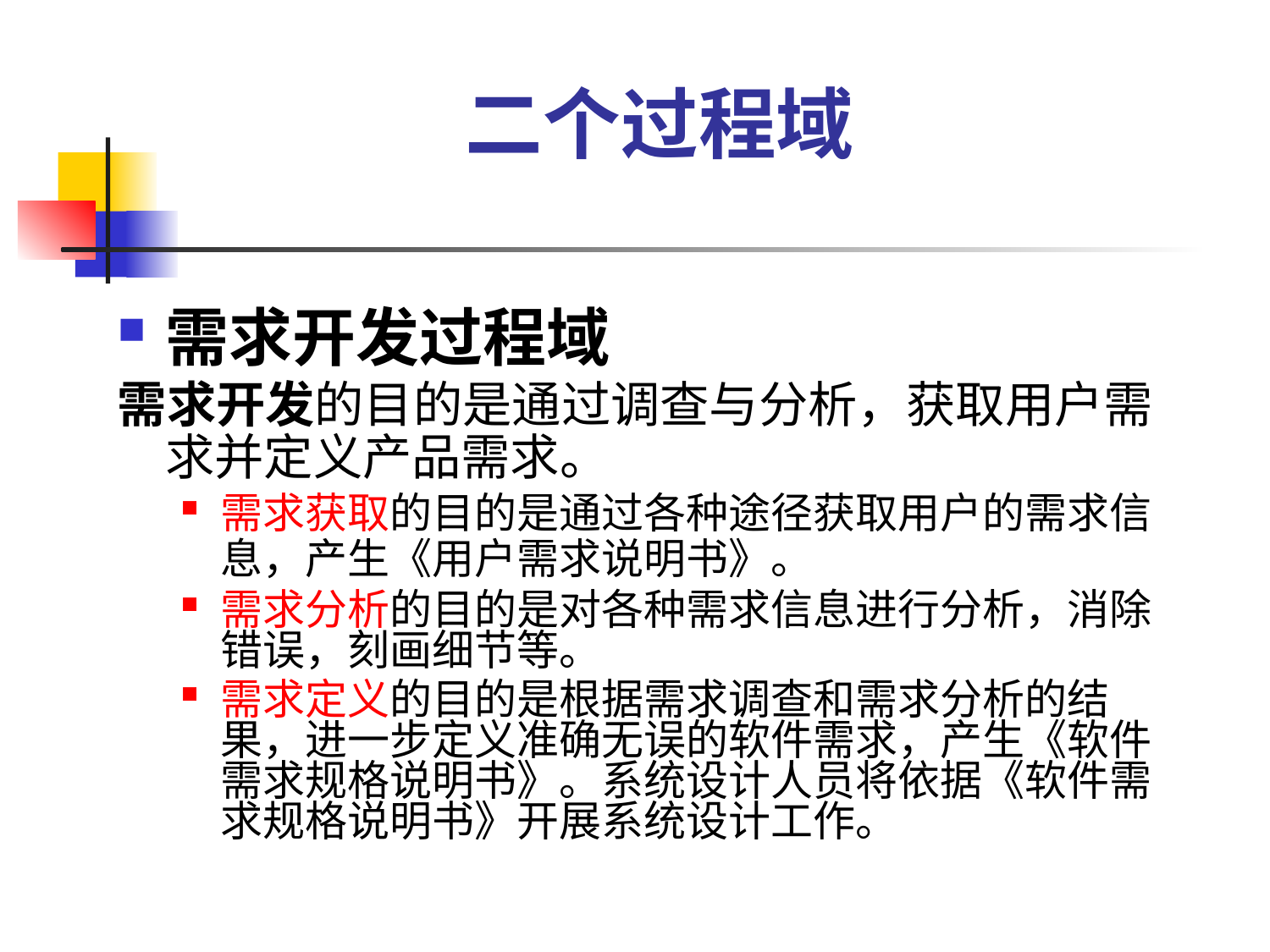

二个过程域
需求开发过程域
需求开发的目的是通过调查与分析，获取用户需求并定义产品需求。
需求获取的目的是通过各种途径获取用户的需求信息，产生《用户需求说明书》。
需求分析的目的是对各种需求信息进行分析，消除错误，刻画细节等。
需求定义的目的是根据需求调查和需求分析的结果，进一步定义准确无误的软件需求，产生《软件需求规格说明书》。系统设计人员将依据《软件需求规格说明书》开展系统设计工作。